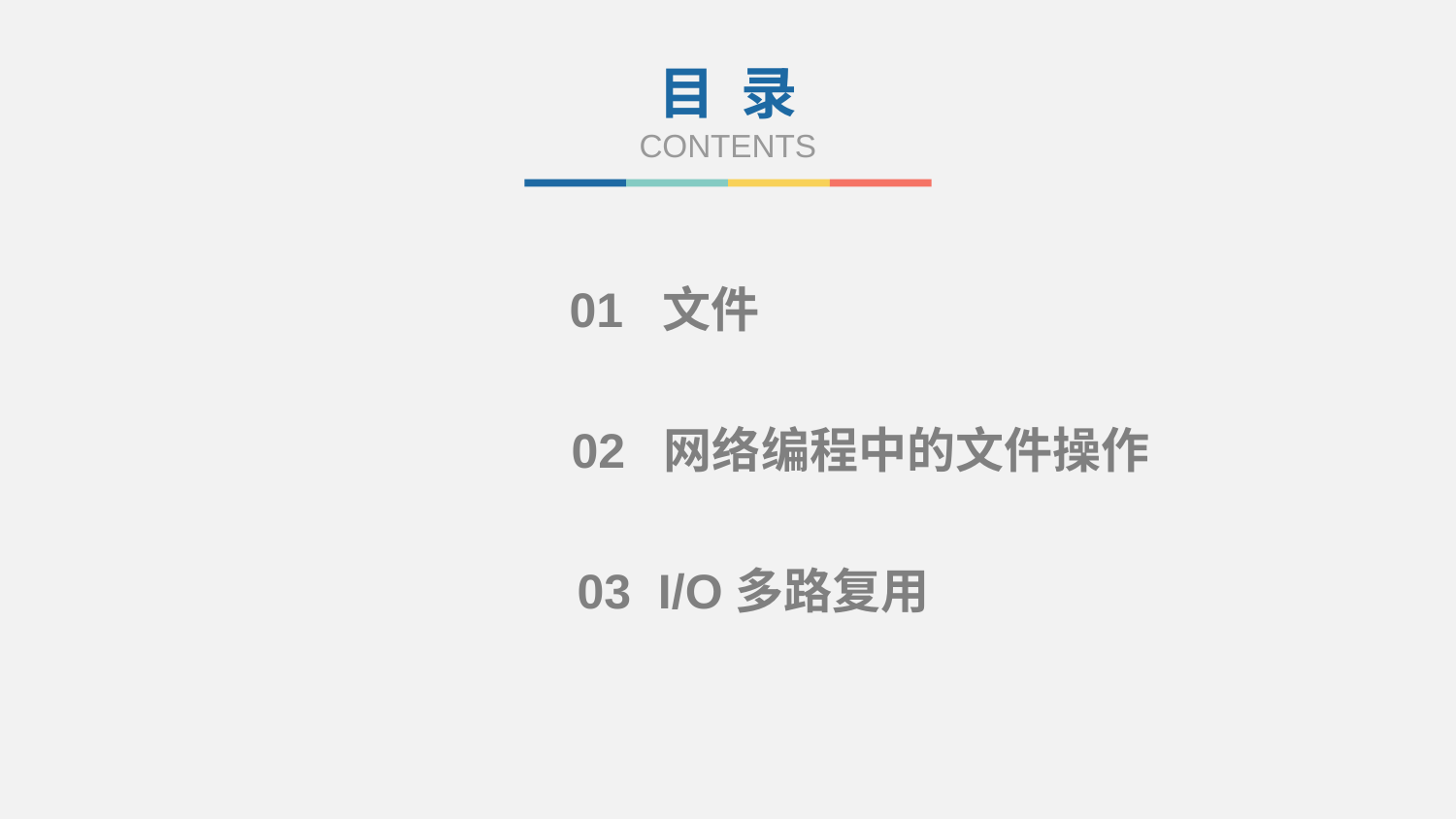

目  录
CONTENTS

01  文件
02  网络编程中的文件操作
03  I/O多路复用